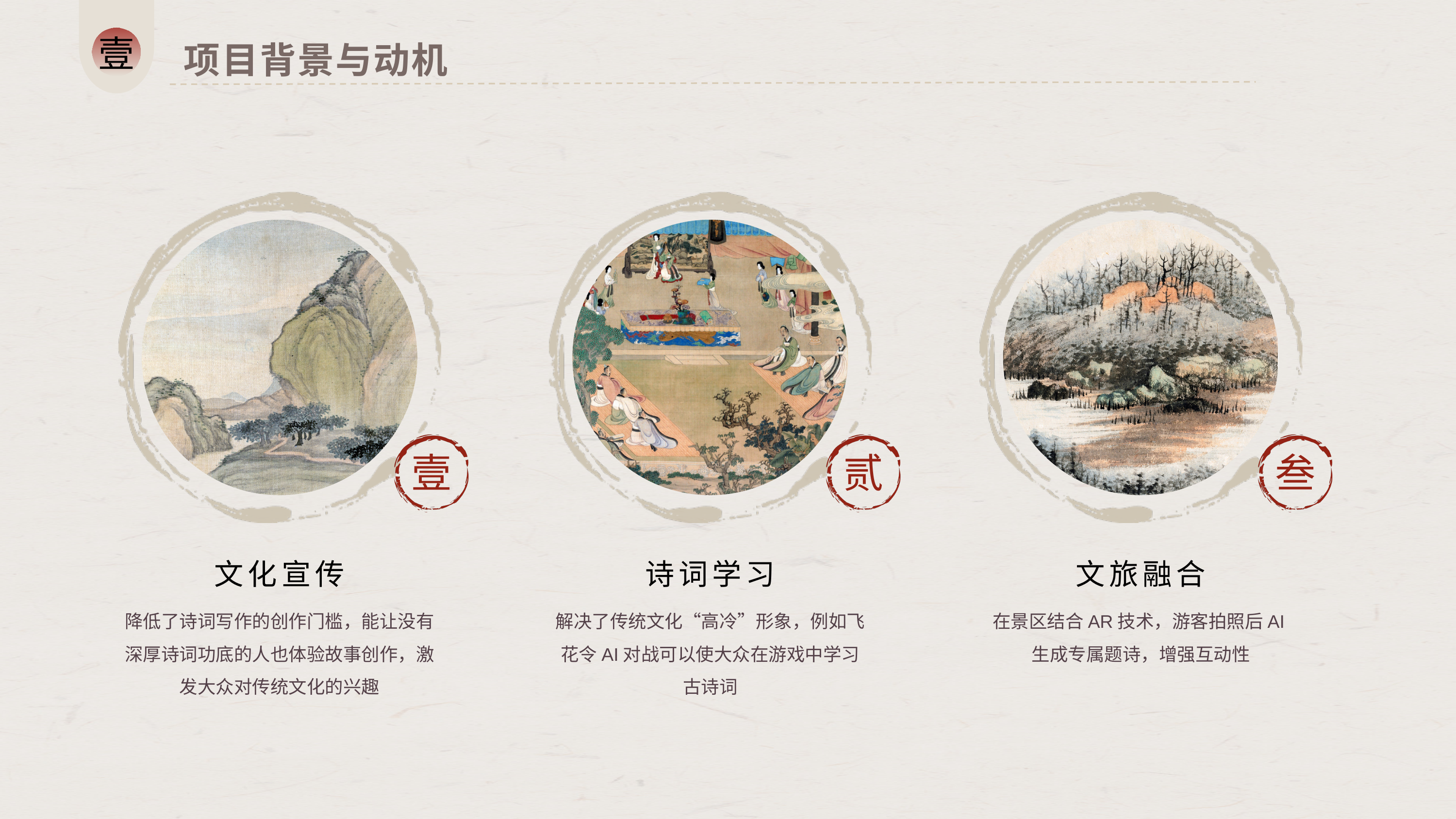

壹
项目背景与动机

贰

叁
壹
文化宣传
降低了诗词写作的创作门槛，能让没有深厚诗词功底的人也体验故事创作，激发大众对传统文化的兴趣
诗词学习
解决了传统文化“高冷”形象，例如飞花令AI对战可以使大众在游戏中学习古诗词
文旅融合
在景区结合AR技术，游客拍照后AI生成专属题诗，增强互动性